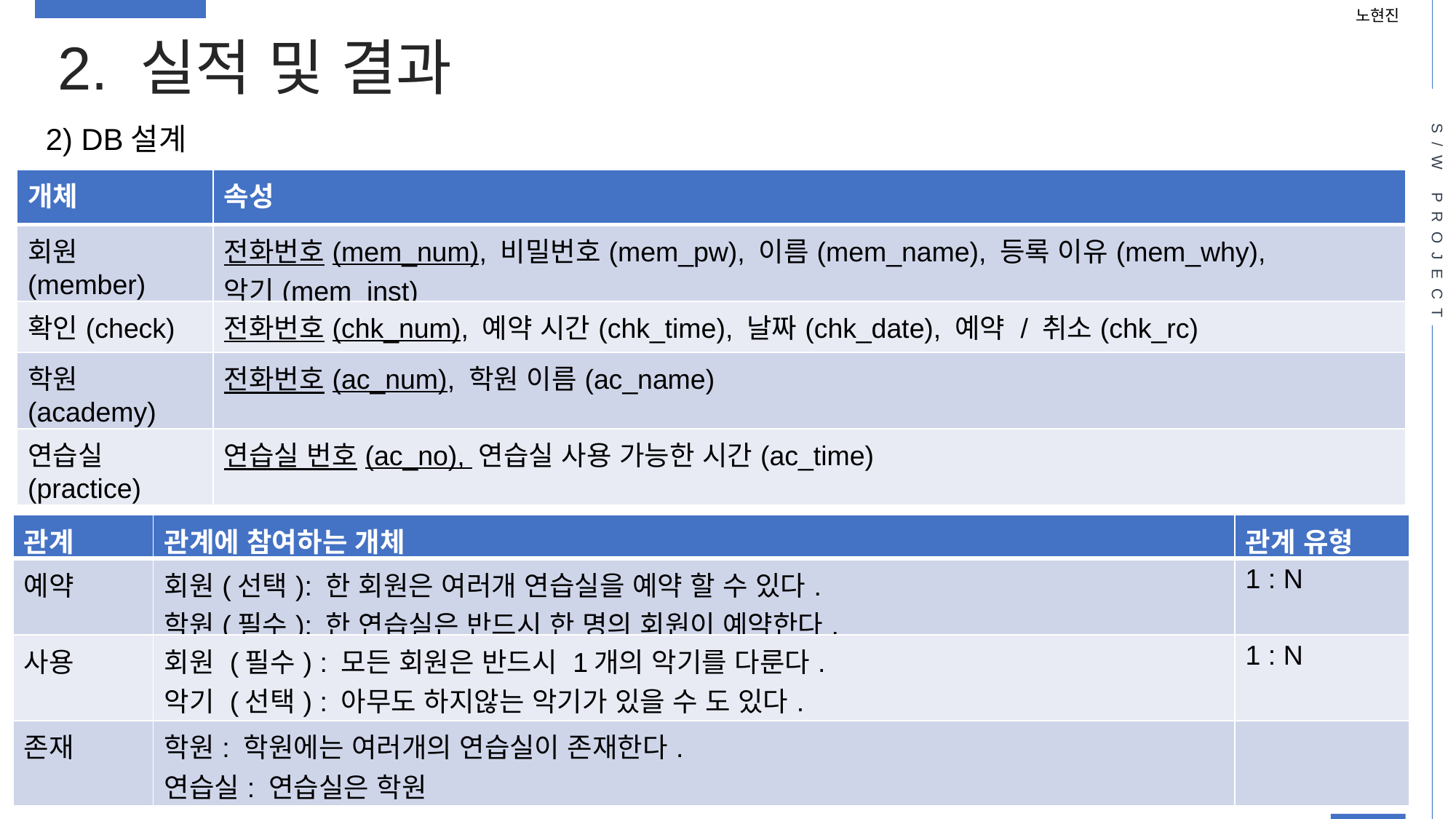

노현진
2. 실적 및 결과
S/W PROJECT
2) DB설계
| 개체 | 속성 |
| --- | --- |
| 회원(member) | 전화번호(mem\_num), 비밀번호(mem\_pw), 이름(mem\_name), 등록 이유(mem\_why), 악기(mem\_inst) |
| 확인(check) | 전화번호(chk\_num), 예약 시간(chk\_time), 날짜(chk\_date), 예약 / 취소(chk\_rc) |
| 학원(academy) | 전화번호(ac\_num), 학원 이름(ac\_name) |
| 연습실(practice) | 연습실 번호(ac\_no), 연습실 사용 가능한 시간(ac\_time) |
| 관계 | 관계에 참여하는 개체 | 관계 유형 |
| --- | --- | --- |
| 예약 | 회원(선택): 한 회원은 여러개 연습실을 예약 할 수 있다. 학원(필수): 한 연습실은 반드시 한 명의 회원이 예약한다. | 1 : N |
| 사용 | 회원 (필수) : 모든 회원은 반드시 1개의 악기를 다룬다. 악기 (선택) : 아무도 하지않는 악기가 있을 수 도 있다. | 1 : N |
| 존재 | 학원: 학원에는 여러개의 연습실이 존재한다. 연습실: 연습실은 학원 |  |